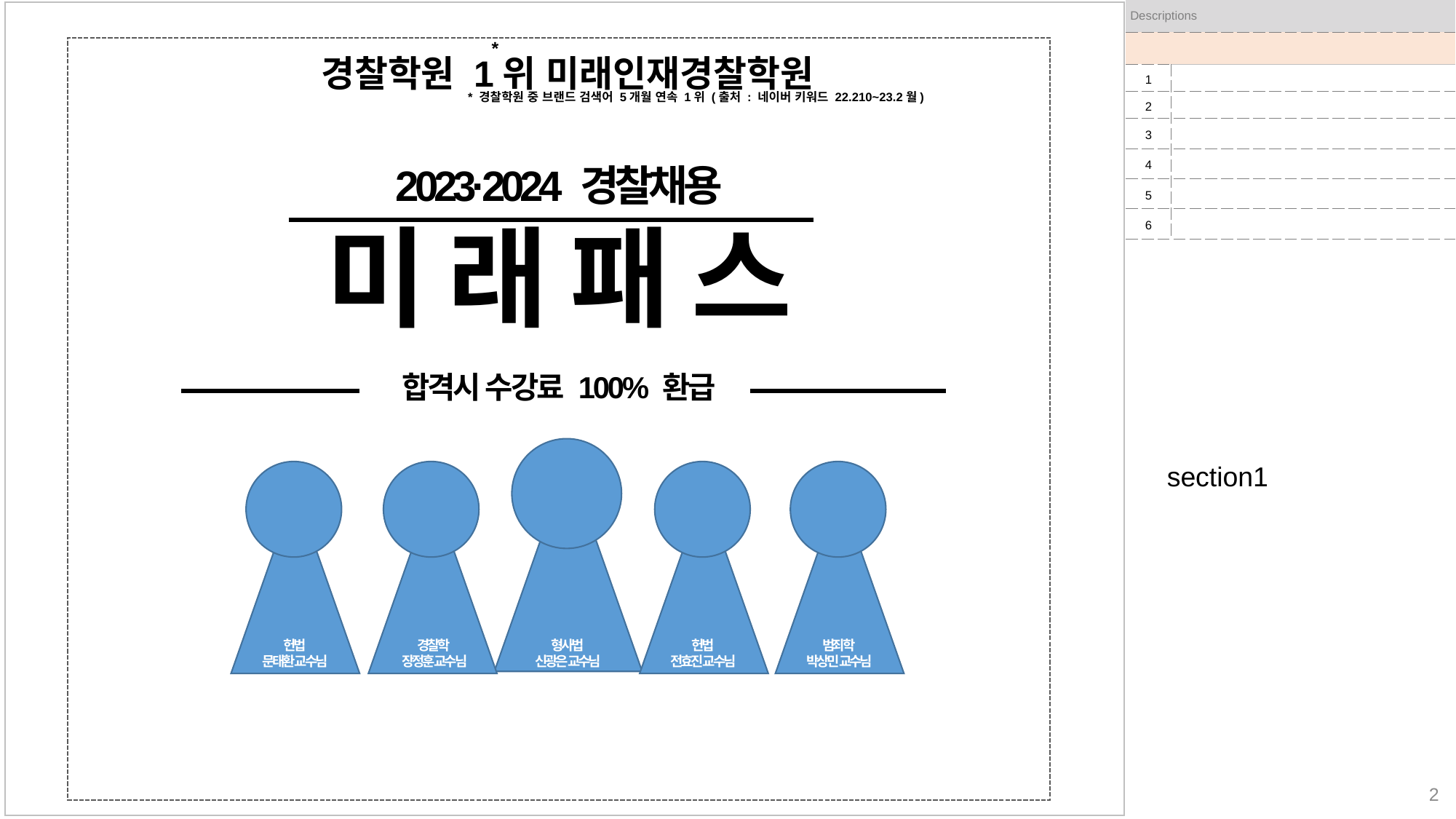

| Descriptions |  |
| --- | --- |
|  |  |
| 1 |  |
| 2 |  |
| 3 |  |
| 4 |  |
| 5 |  |
| 6 |  |
*

경찰학원 1위 미래인재경찰학원
* 경찰학원 중 브랜드 검색어 5개월 연속 1위 (출처 : 네이버 키워드 22.210~23.2월)
2023·2024 경찰채용
미 래 패 스
합격시 수강료 100% 환급

헌법
문태환 교수님
경찰학
장정훈 교수님
형사법
신광은 교수님
헌법
전효진 교수님
범죄학
박상민 교수님
section1
2